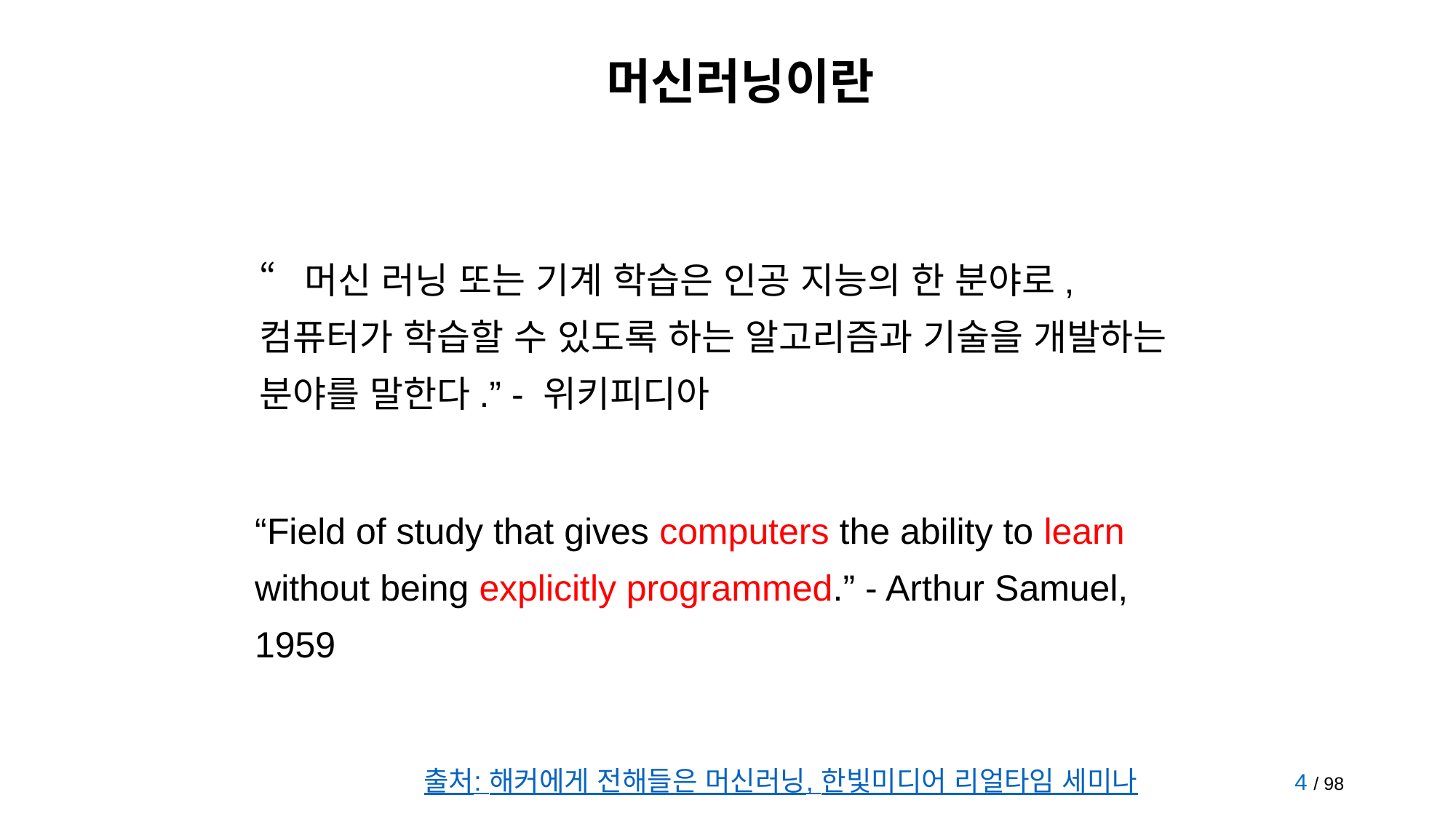

머신러닝이란
“머신 러닝 또는 기계 학습은 인공 지능의 한 분야로, 컴퓨터가 학습할 수 있도록 하는 알고리즘과 기술을 개발하는 분야를 말한다.” - 위키피디아
“Field of study that gives computers the ability to learn without being explicitly programmed.” - Arthur Samuel, 1959
출처: 해커에게 전해들은 머신러닝, 한빛미디어 리얼타임 세미나
4 / 98